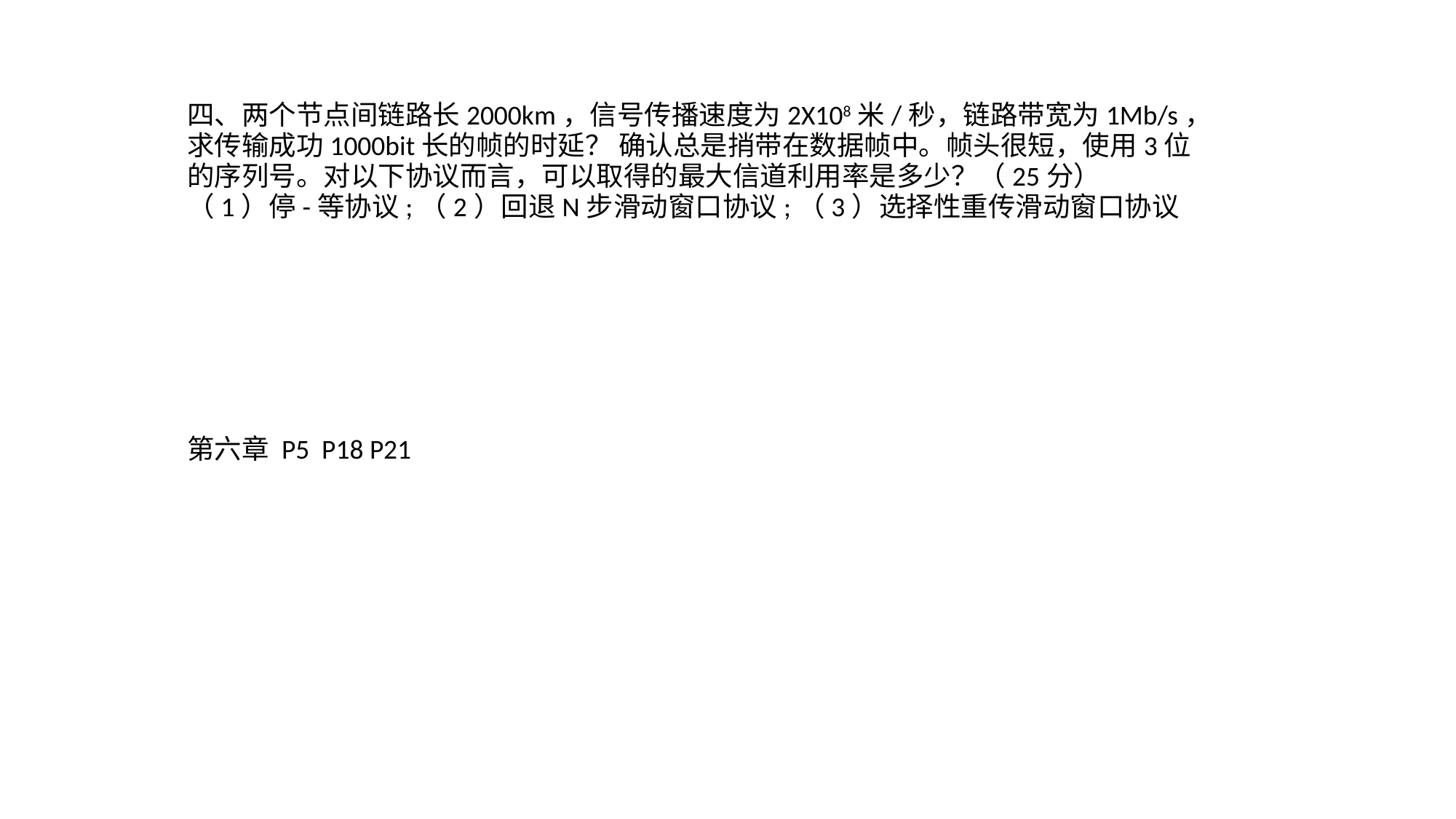

四、两个节点间链路长2000km，信号传播速度为2X108米/秒，链路带宽为1Mb/s，求传输成功1000bit长的帧的时延？ 确认总是捎带在数据帧中。帧头很短，使用3位的序列号。对以下协议而言，可以取得的最大信道利用率是多少？（25分）
（1）停-等协议;（2）回退N步滑动窗口协议;（3）选择性重传滑动窗口协议

第六章 P5  P18 P21